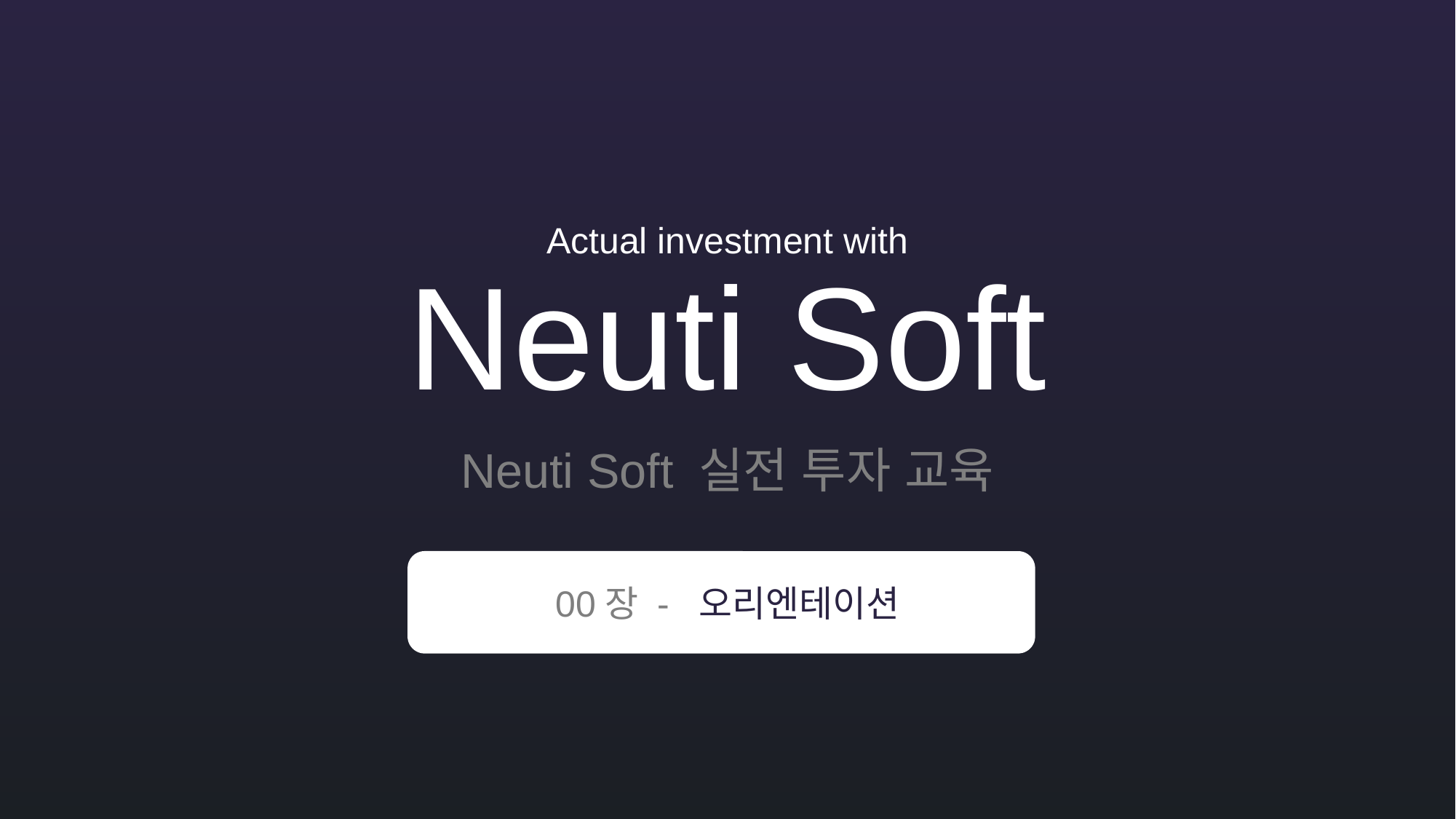

Actual investment with
Neuti Soft
Neuti Soft 실전 투자 교육

00장 -  오리엔테이션